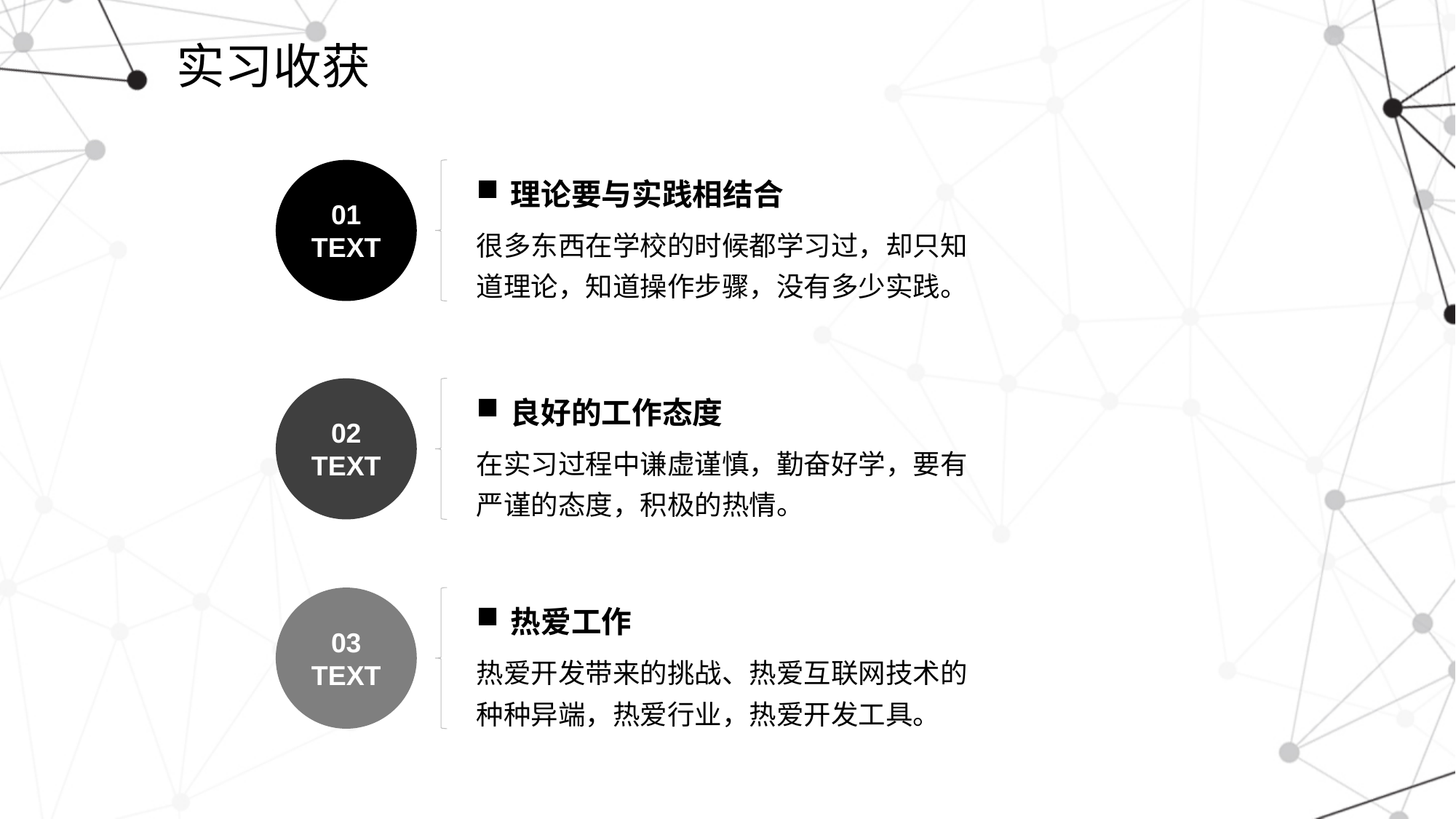

# 实习收获
01
TEXT

理论要与实践相结合
很多东西在学校的时候都学习过，却只知道理论，知道操作步骤，没有多少实践。
02
TEXT

良好的工作态度
在实习过程中谦虚谨慎，勤奋好学，要有严谨的态度，积极的热情。
03
TEXT

热爱工作
热爱开发带来的挑战、热爱互联网技术的种种异端，热爱行业，热爱开发工具。